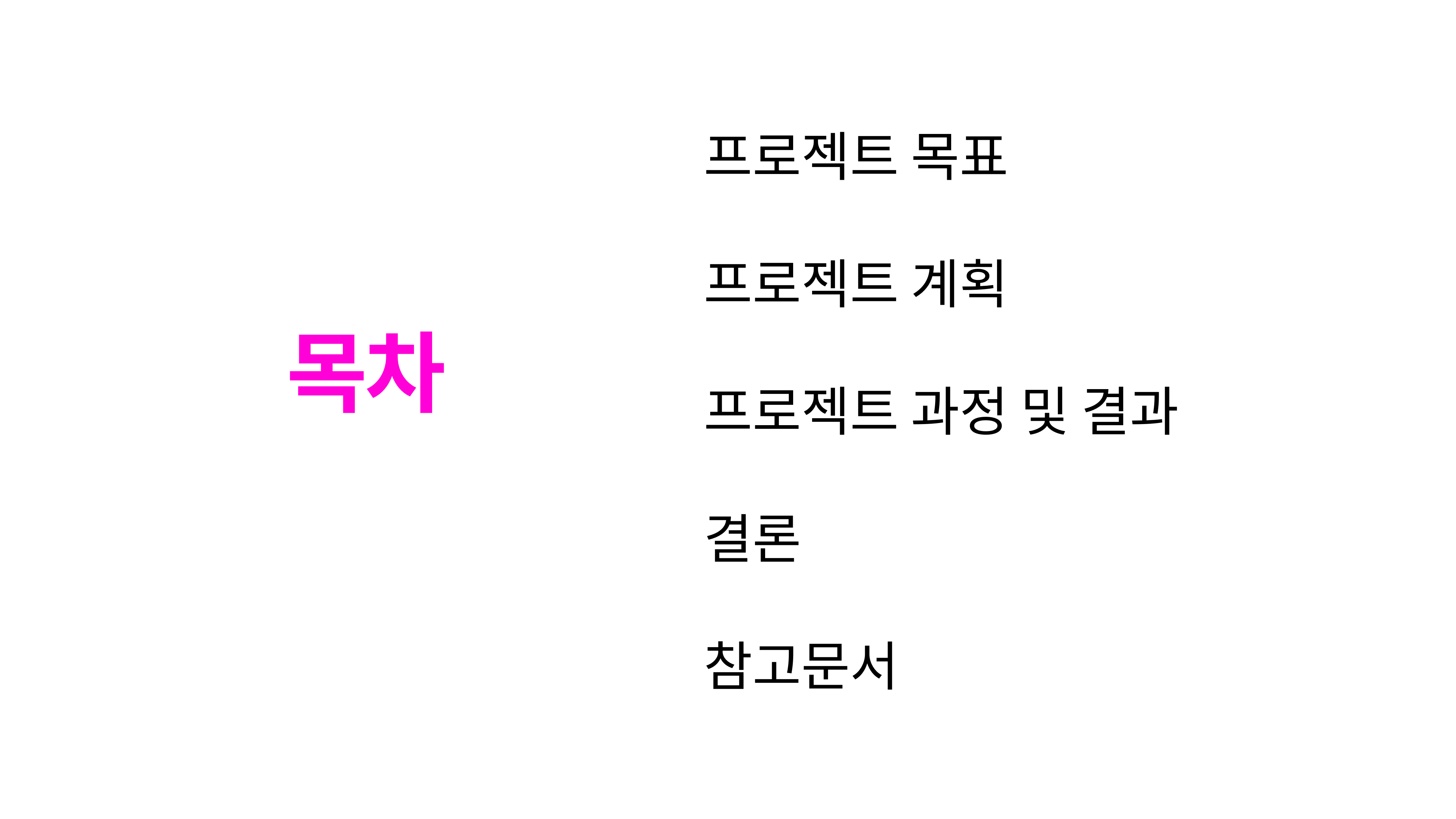

프로젝트 목표

프로젝트 계획

프로젝트 과정 및 결과

결론

참고문서
# 목차